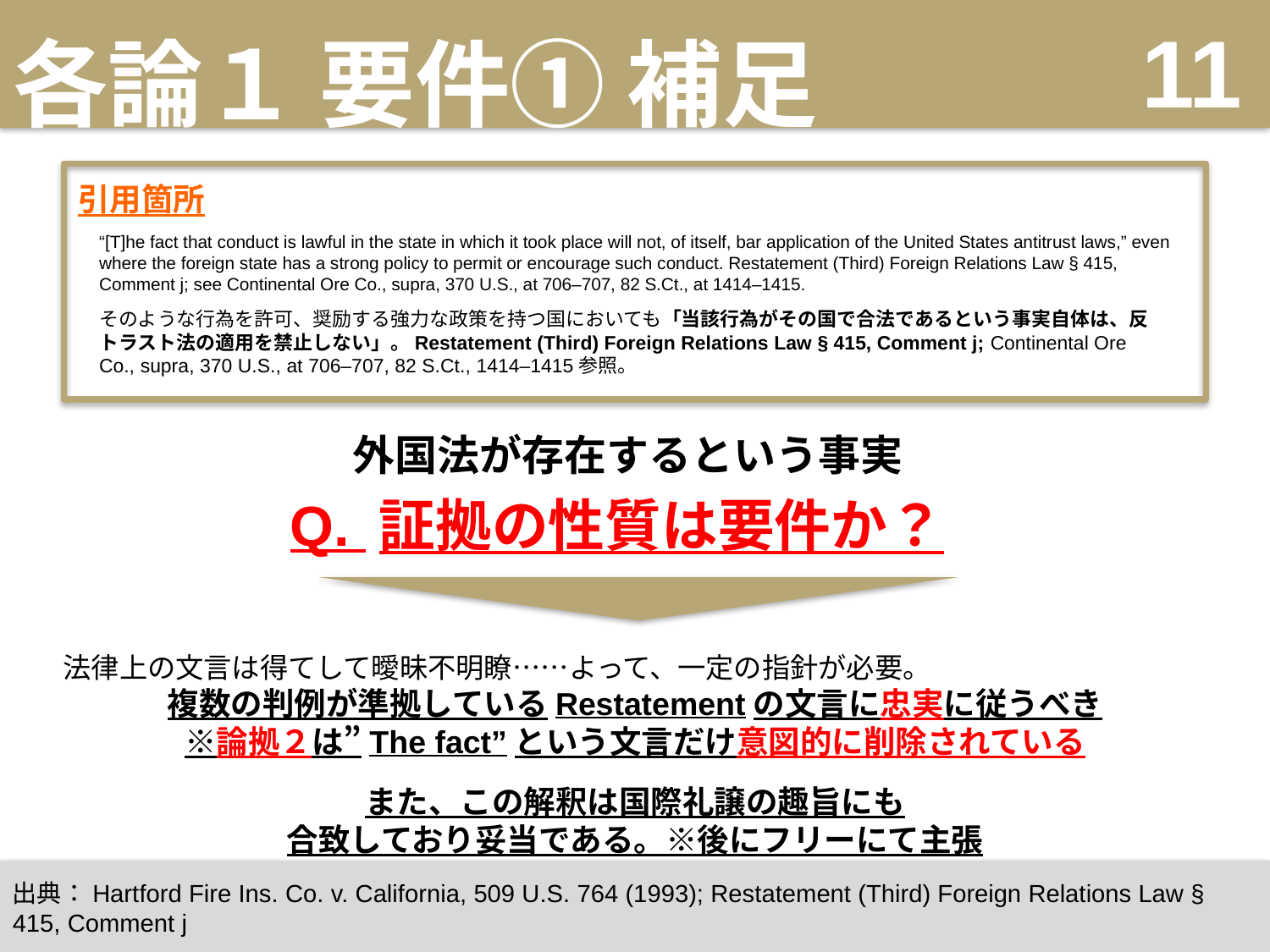

# 各論１ 要件① 補足
11

引用箇所
“[T]he fact that conduct is lawful in the state in which it took place will not, of itself, bar application of the United States antitrust laws,” even where the foreign state has a strong policy to permit or encourage such conduct. Restatement (Third) Foreign Relations Law § 415, Comment j; see Continental Ore Co., supra, 370 U.S., at 706–707, 82 S.Ct., at 1414–1415.
そのような行為を許可、奨励する強力な政策を持つ国においても「当該行為がその国で合法であるという事実自体は、反トラスト法の適用を禁止しない」。Restatement (Third) Foreign Relations Law § 415, Comment j; Continental Ore Co., supra, 370 U.S., at 706–707, 82 S.Ct., 1414–1415参照。
外国法が存在するという事実
Q. 証拠の性質は要件か？

法律上の文言は得てして曖昧不明瞭……よって、一定の指針が必要。
複数の判例が準拠しているRestatementの文言に忠実に従うべき
※論拠２は”The fact”という文言だけ意図的に削除されている

また、この解釈は国際礼譲の趣旨にも
合致しており妥当である。※後にフリーにて主張
出典：Hartford Fire Ins. Co. v. California, 509 U.S. 764 (1993); Restatement (Third) Foreign Relations Law § 415, Comment j